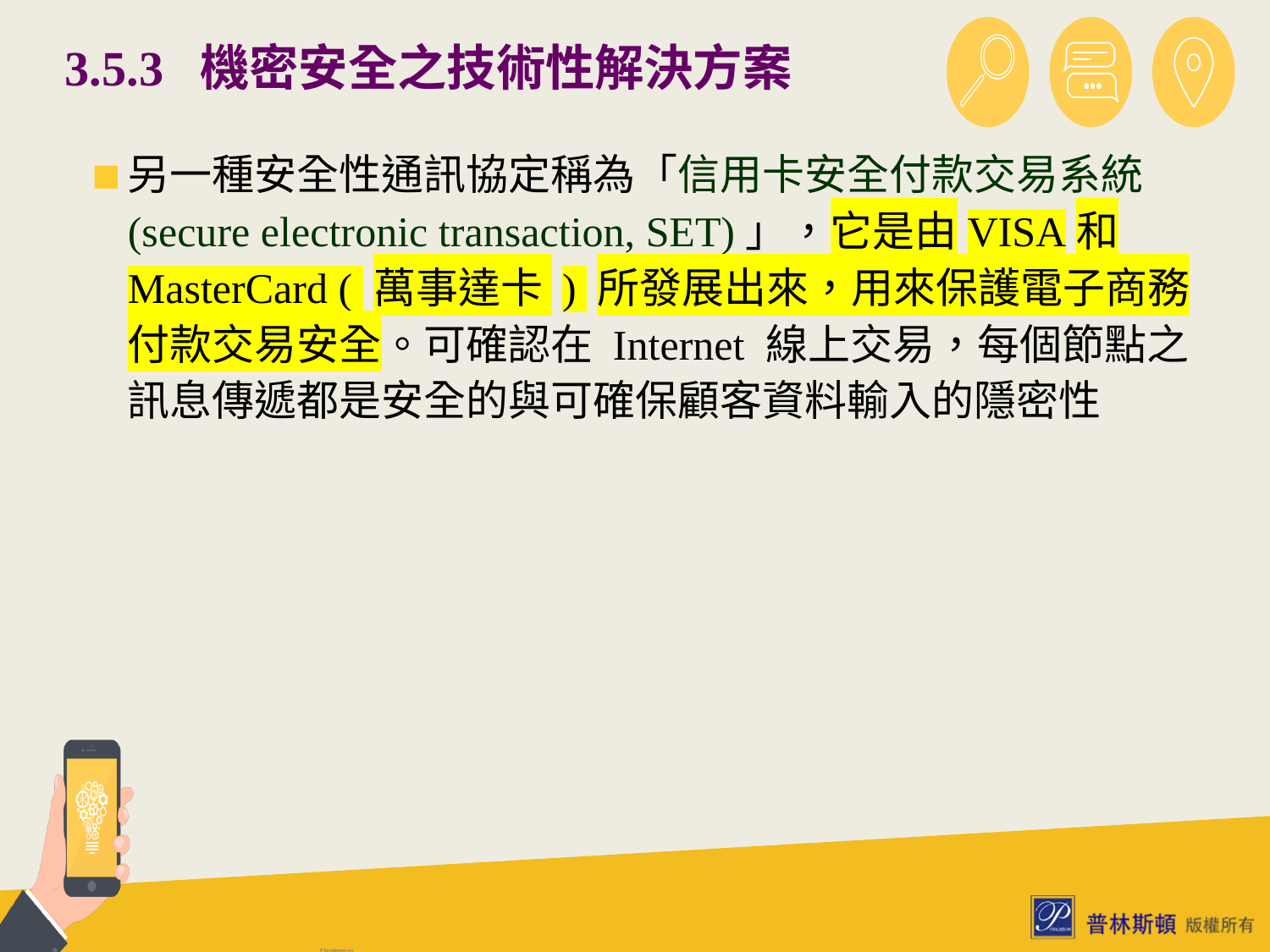

# 3.5.3  機密安全之技術性解決方案
另一種安全性通訊協定稱為「信用卡安全付款交易系統 (secure electronic transaction, SET)」，它是由VISA和MasterCard ( 萬事達卡 ) 所發展出來，用來保護電子商務付款交易安全。可確認在 Internet 線上交易，每個節點之訊息傳遞都是安全的與可確保顧客資料輸入的隱密性